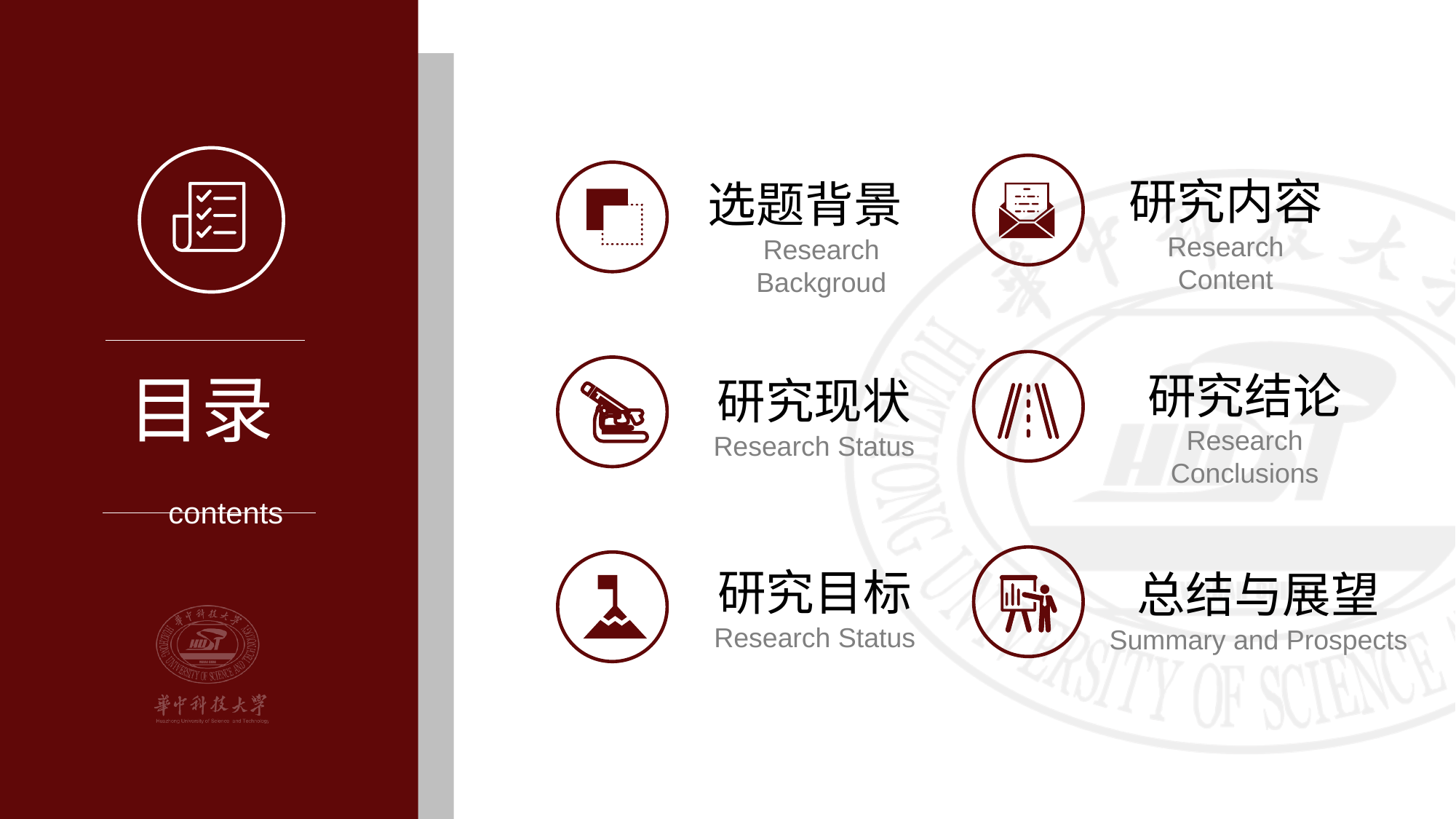

研究内容
Research Content
选题背景    Research Backgroud

目录   contents
研究结论
Research Conclusions
研究现状
Research Status

研究目标
Research Status
总结与展望
Summary and Prospects